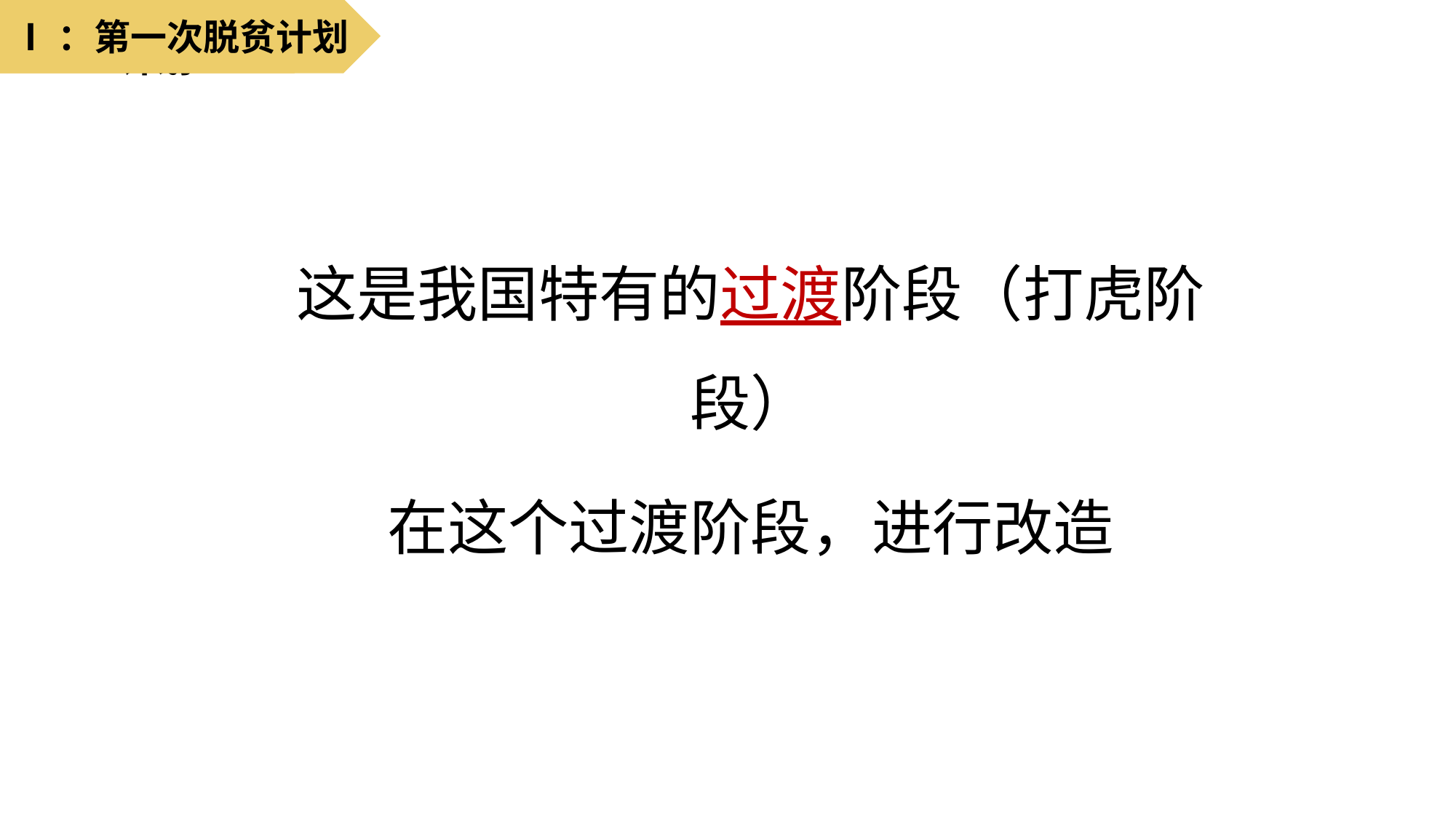

Ⅰ：第一次脱贫计划
Ⅰ：第一次脱贫计划
这是我国特有的过渡阶段（打虎阶段）
在这个过渡阶段，进行改造